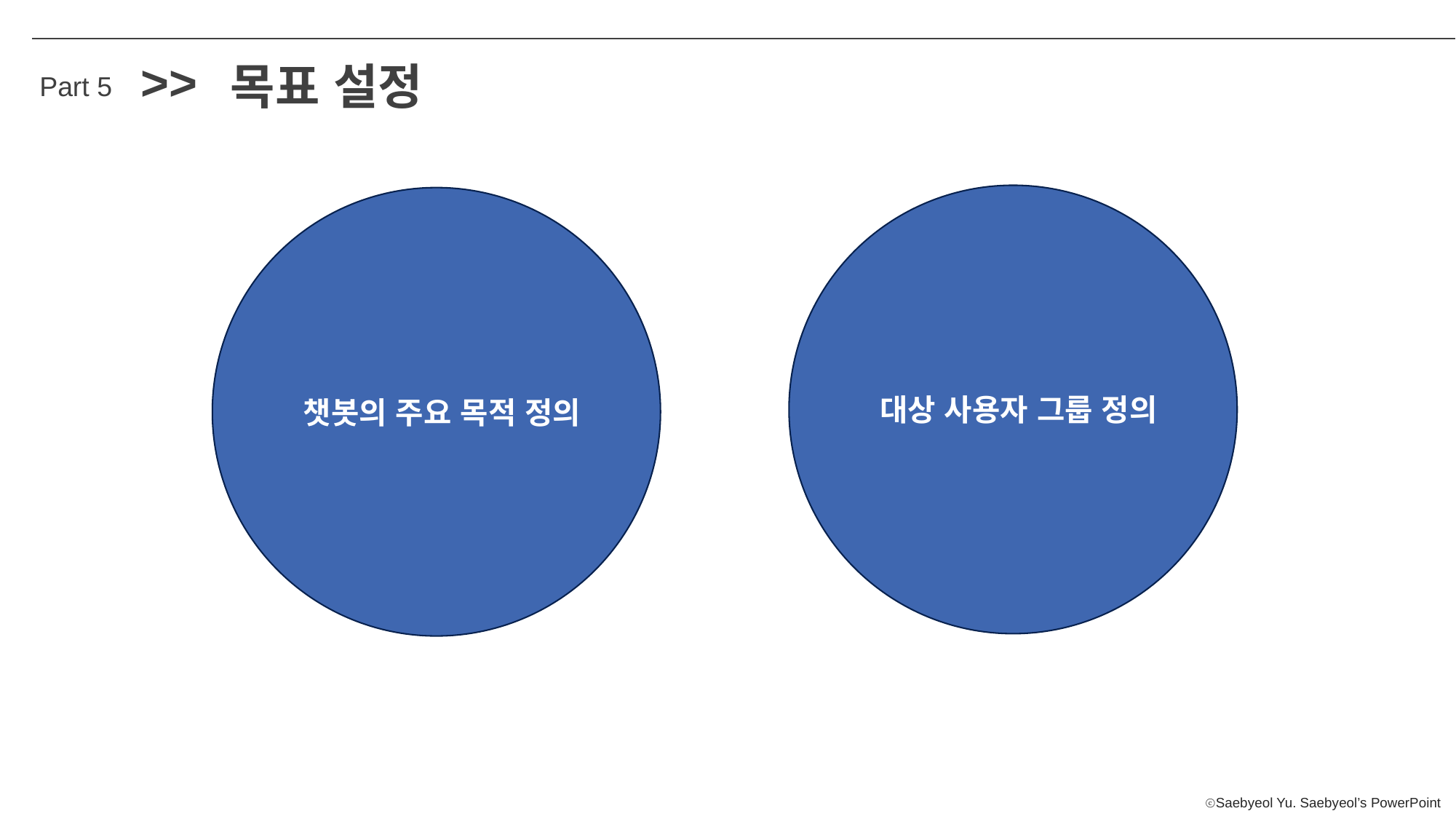

>>
목표 설정
Part 5

대상 사용자 그룹 정의
챗봇의 주요 목적 정의